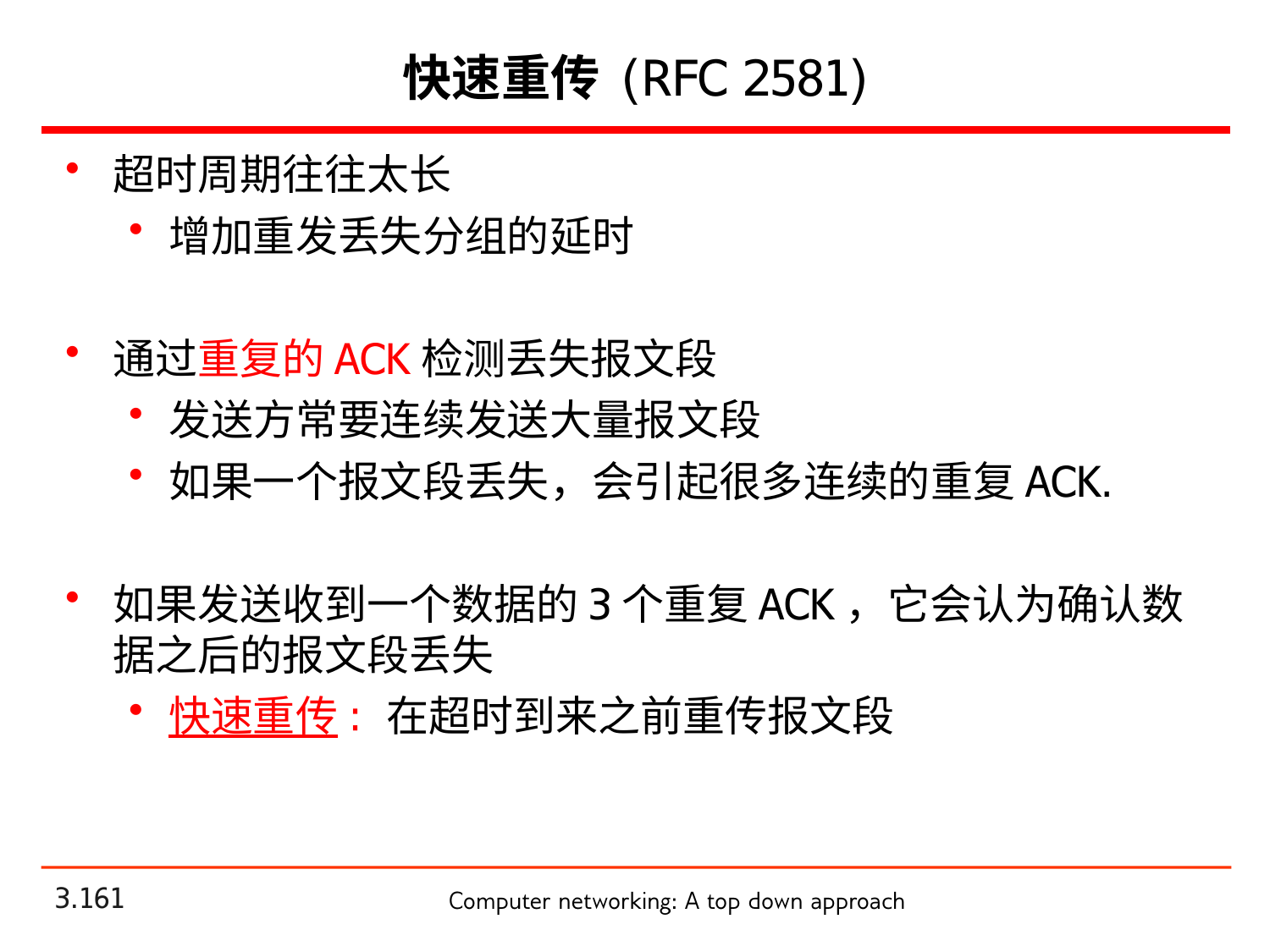

# 快速重传 (RFC 2581)
超时周期往往太长
增加重发丢失分组的延时

通过重复的ACK检测丢失报文段
发送方常要连续发送大量报文段
如果一个报文段丢失，会引起很多连续的重复ACK.

如果发送收到一个数据的3个重复ACK，它会认为确认数据之后的报文段丢失
快速重传: 在超时到来之前重传报文段

Computer networking: A top down approach